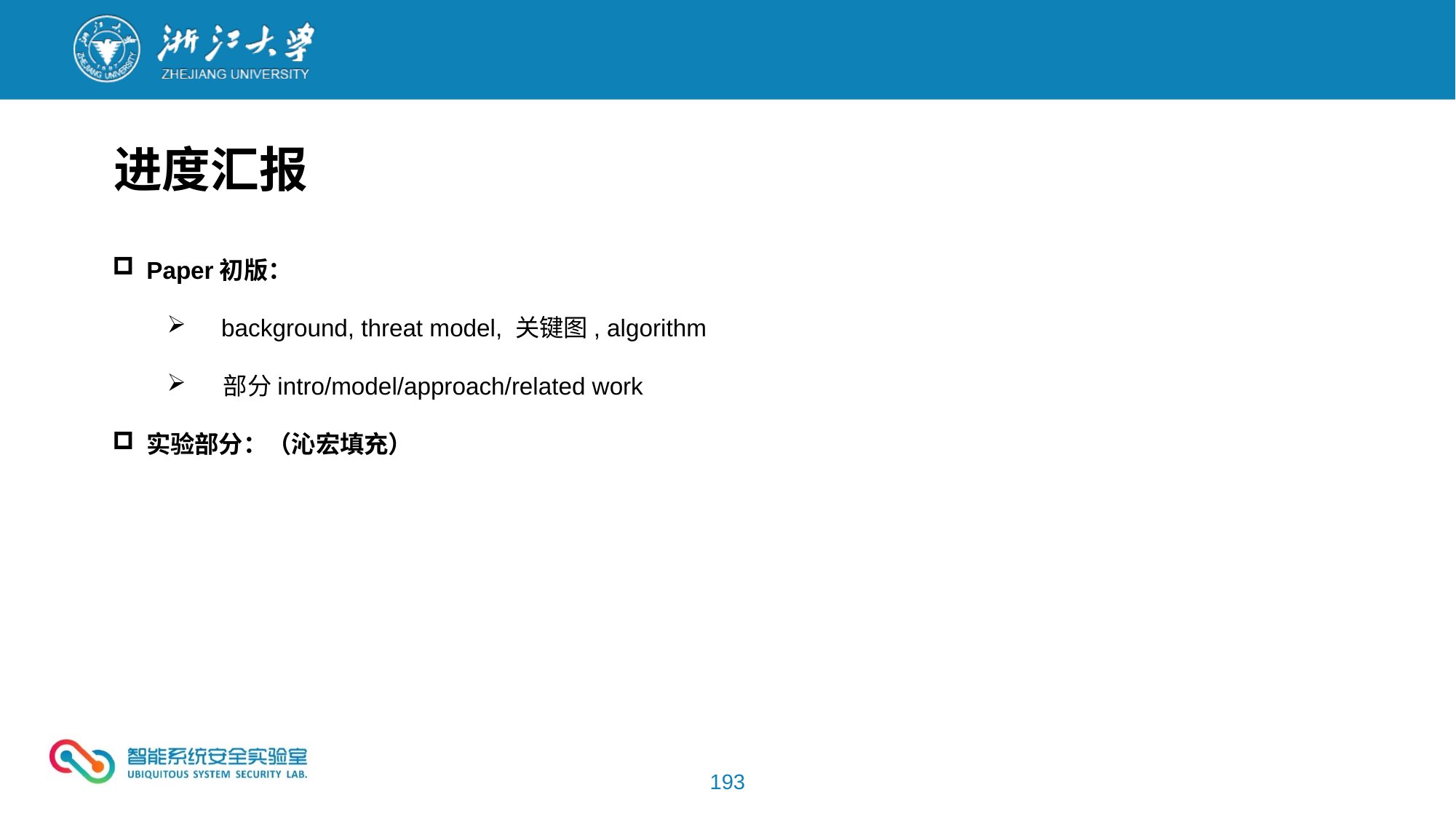

进度汇报
Paper初版：
   background, threat model, 关键图, algorithm
   部分intro/model/approach/related work
实验部分：（沁宏填充）